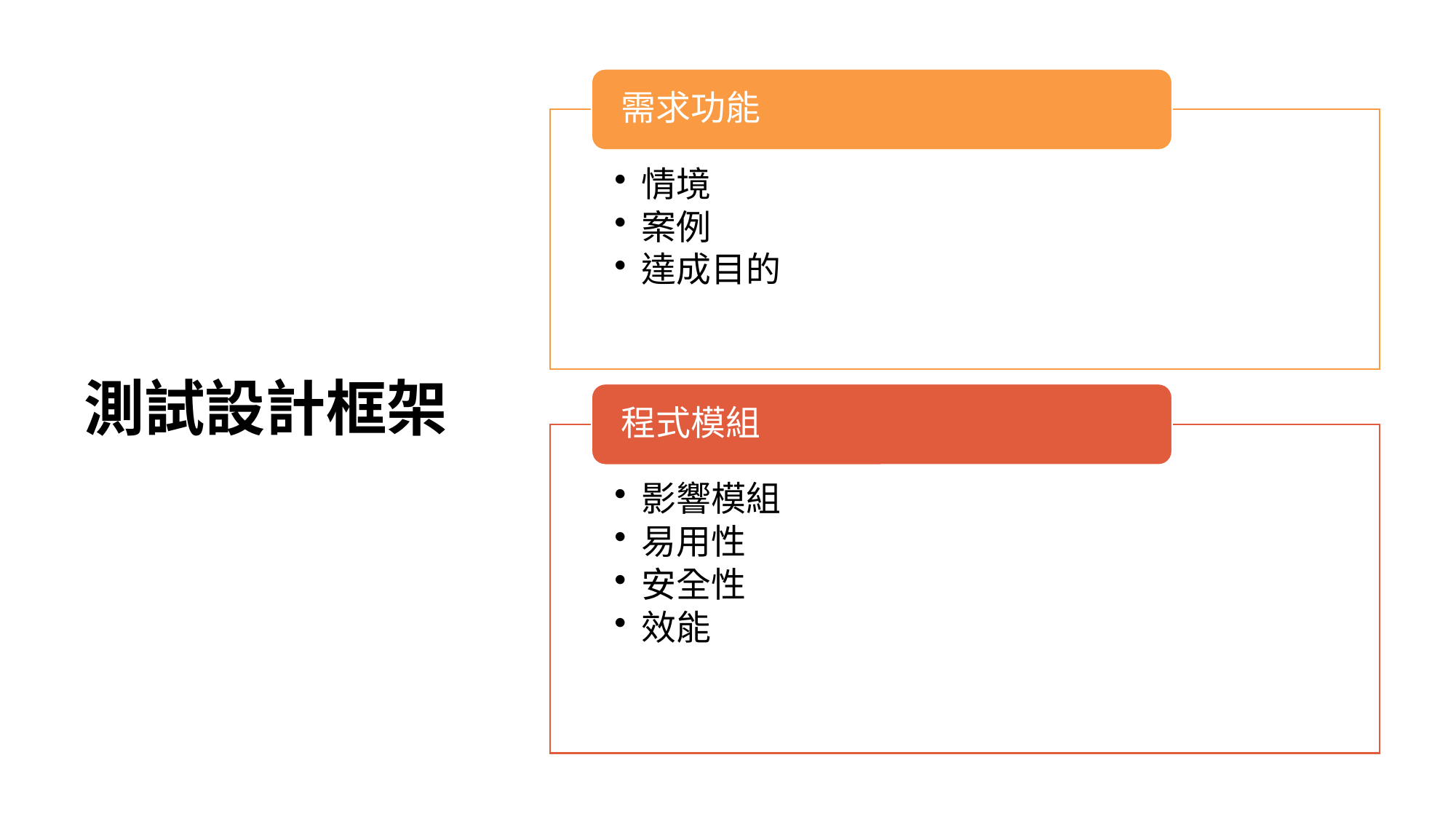

# 測試設計框架
情境
案例
達成目的
需求功能
影響模組
易用性
安全性
效能
程式模組